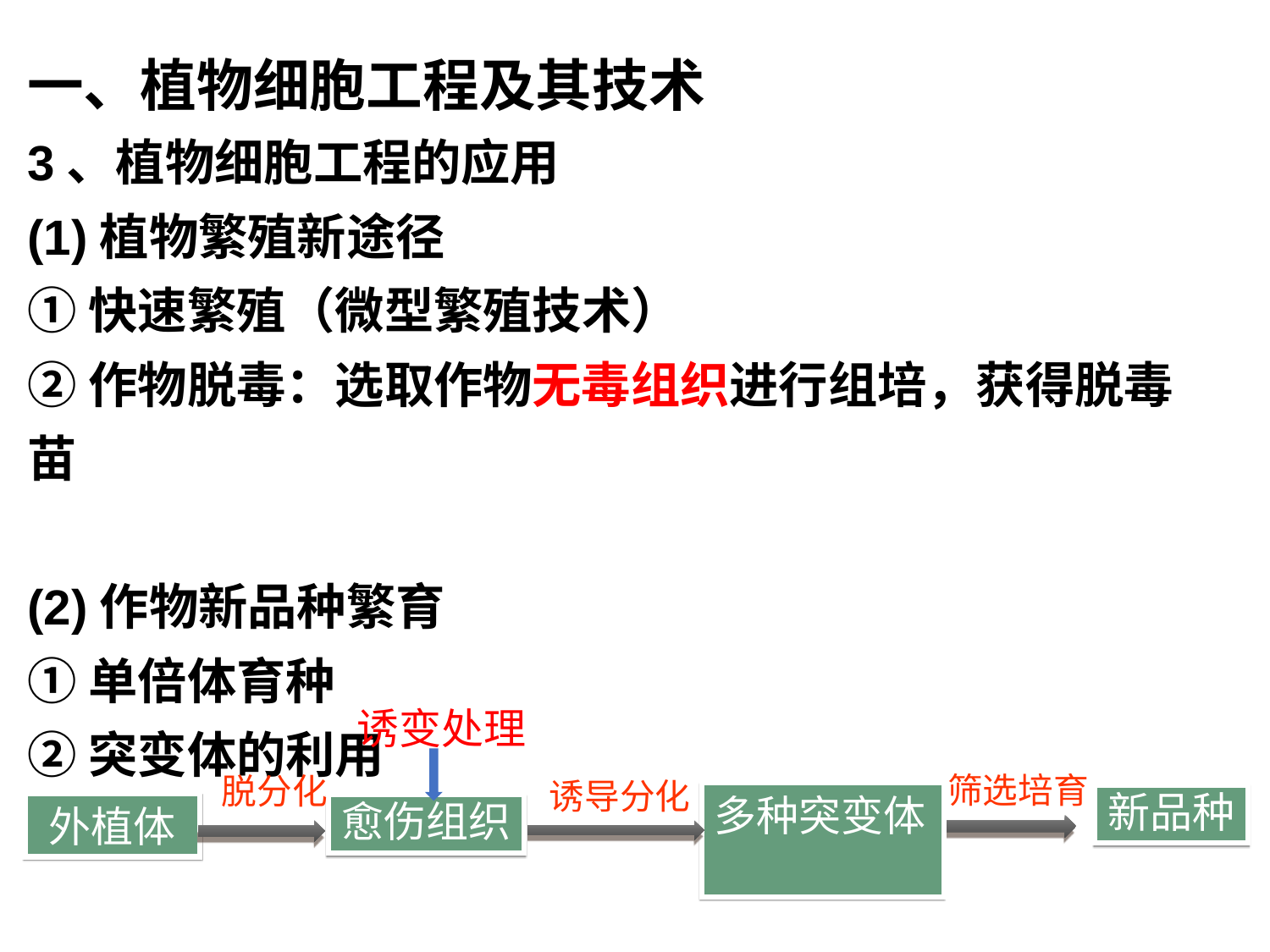

一、植物细胞工程及其技术
3、植物细胞工程的应用
(1)植物繁殖新途径
①快速繁殖（微型繁殖技术）
②作物脱毒：选取作物无毒组织进行组培，获得脱毒苗

(2)作物新品种繁育
①单倍体育种
②突变体的利用

诱变处理

筛选培育
新品种

脱分化
愈伤组织

诱导分化
多种突变体

外植体